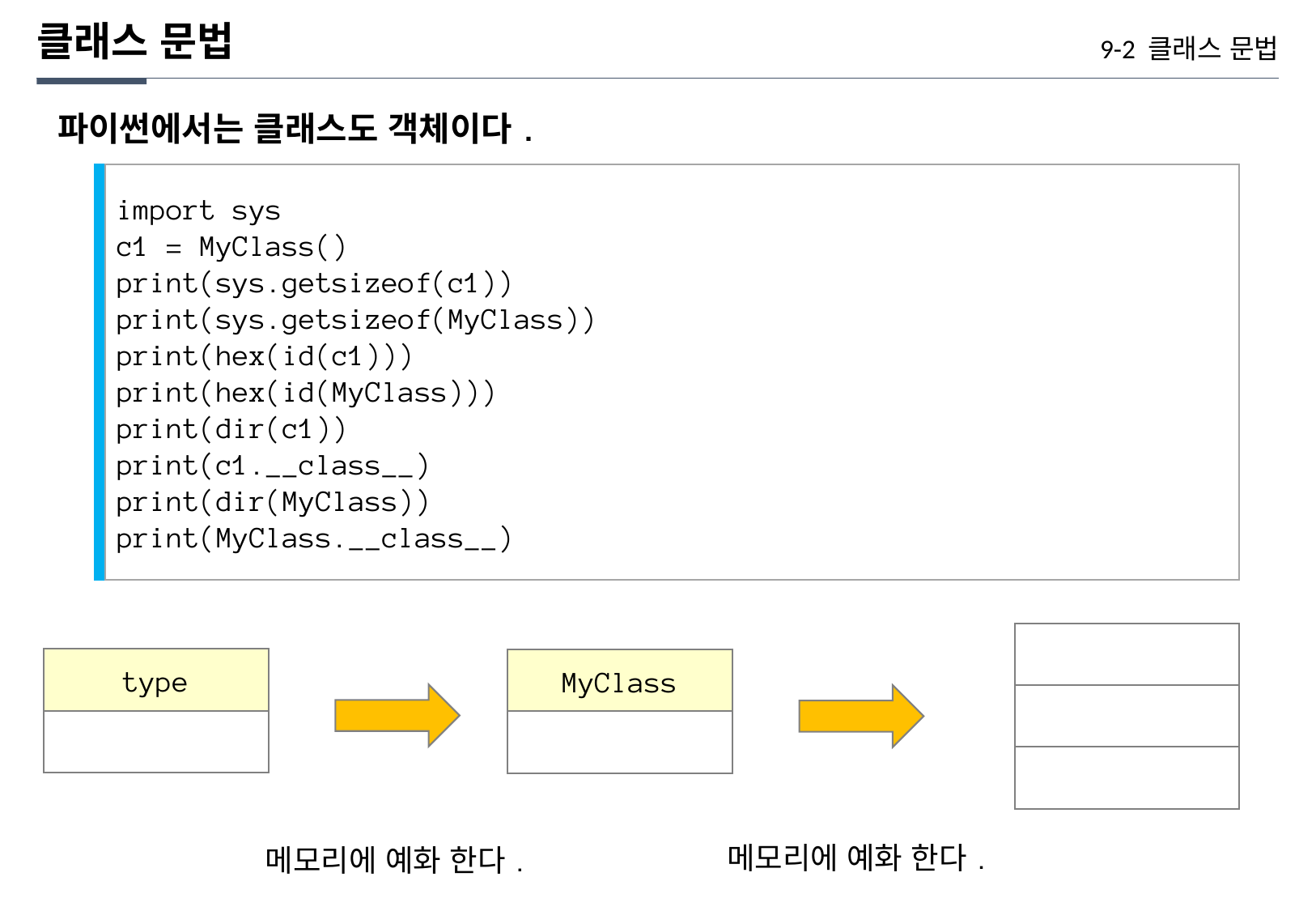

클래스 문법
9-2 클래스 문법
파이썬에서는 클래스도 객체이다.

import sys
c1 = MyClass()
print(sys.getsizeof(c1))
print(sys.getsizeof(MyClass))
print(hex(id(c1)))
print(hex(id(MyClass)))
print(dir(c1))
print(c1.__class__)
print(dir(MyClass))
print(MyClass.__class__)

type
MyClass

메모리에 예화 한다.
메모리에 예화 한다.